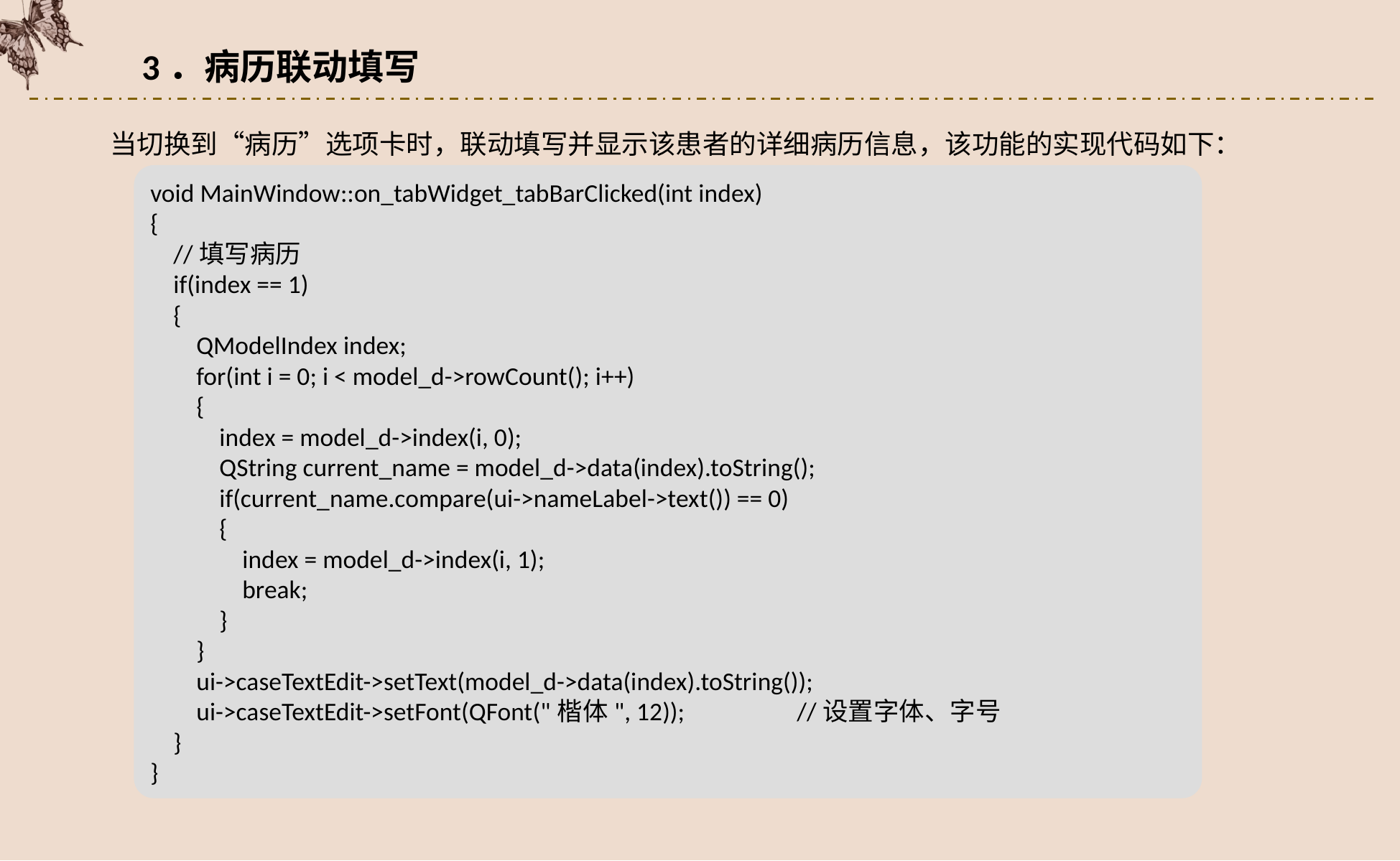

3．病历联动填写
当切换到“病历”选项卡时，联动填写并显示该患者的详细病历信息，该功能的实现代码如下：
void MainWindow::on_tabWidget_tabBarClicked(int index)
{
    //填写病历
    if(index == 1)
    {
        QModelIndex index;
        for(int i = 0; i < model_d->rowCount(); i++)
        {
            index = model_d->index(i, 0);
            QString current_name = model_d->data(index).toString();
            if(current_name.compare(ui->nameLabel->text()) == 0)
            {
                index = model_d->index(i, 1);
                break;
            }
        }
        ui->caseTextEdit->setText(model_d->data(index).toString());
        ui->caseTextEdit->setFont(QFont("楷体", 12));		//设置字体、字号
    }
}